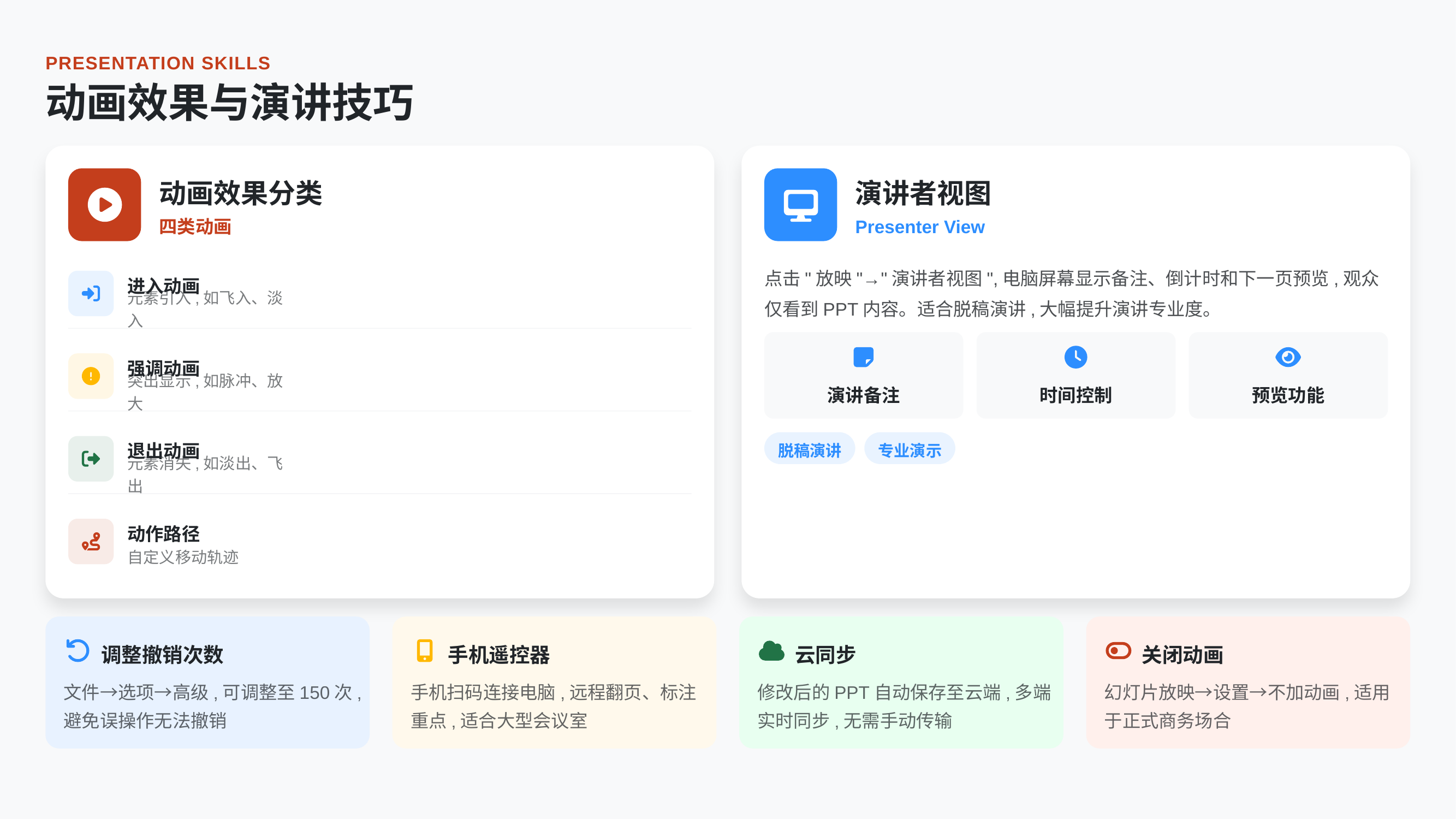

PRESENTATION SKILLS
动画效果与演讲技巧

动画效果分类
演讲者视图

四类动画
Presenter View
点击"放映"→"演讲者视图",电脑屏幕显示备注、倒计时和下一页预览,观众仅看到PPT内容。适合脱稿演讲,大幅提升演讲专业度。
进入动画

元素引入,如飞入、淡入

强调动画

演讲备注
时间控制
预览功能
突出显示,如脉冲、放大

脱稿演讲

专业演示
退出动画

元素消失,如淡出、飞出

动作路径

自定义移动轨迹

调整撤销次数
手机遥控器
云同步
关闭动画

文件→选项→高级,可调整至150次,避免误操作无法撤销
手机扫码连接电脑,远程翻页、标注重点,适合大型会议室
修改后的PPT自动保存至云端,多端实时同步,无需手动传输
幻灯片放映→设置→不加动画,适用于正式商务场合